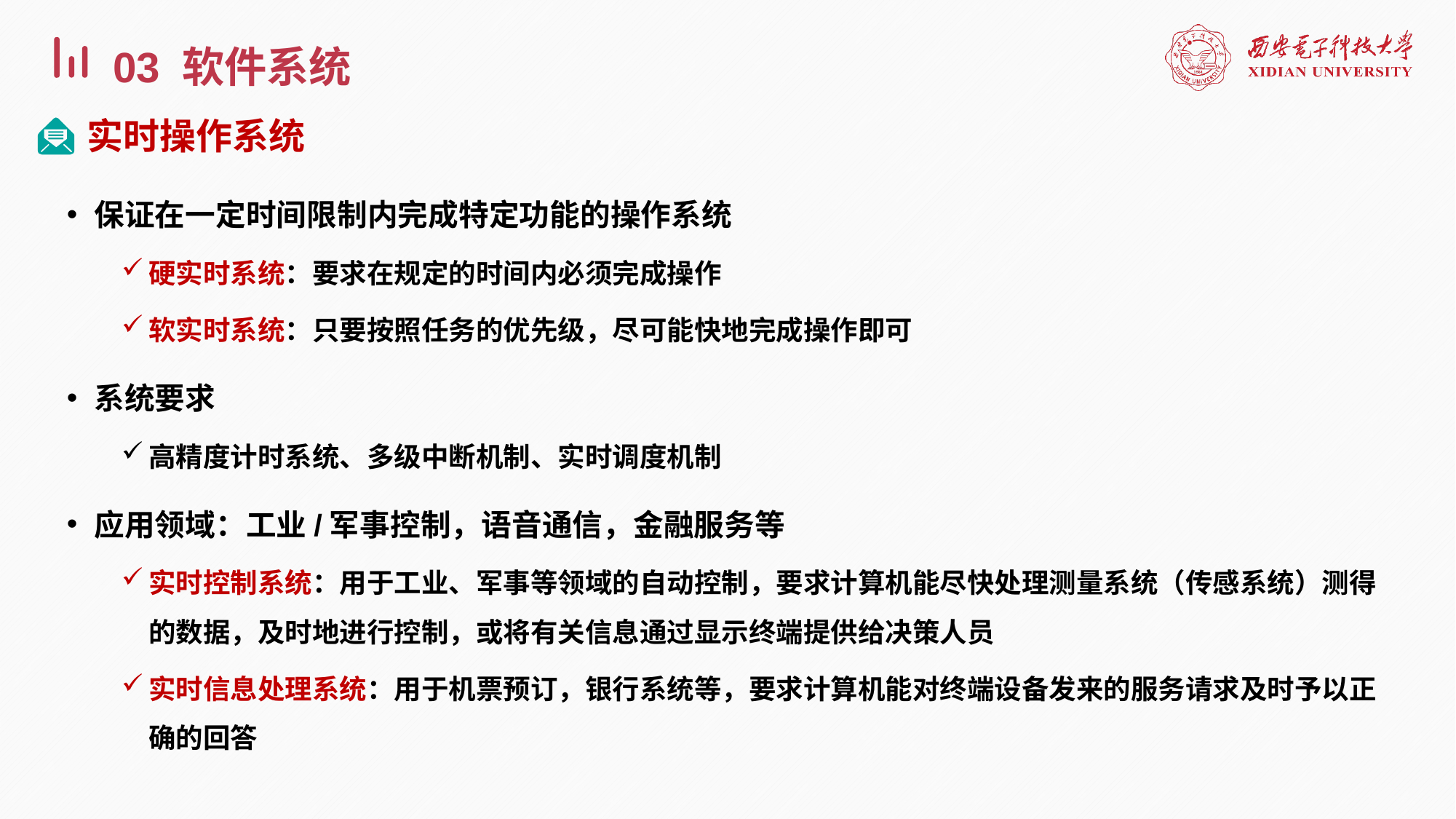

03 软件系统
实时操作系统

保证在一定时间限制内完成特定功能的操作系统
硬实时系统：要求在规定的时间内必须完成操作
软实时系统：只要按照任务的优先级，尽可能快地完成操作即可
系统要求
高精度计时系统、多级中断机制、实时调度机制
应用领域：工业/军事控制，语音通信，金融服务等
实时控制系统：用于工业、军事等领域的自动控制，要求计算机能尽快处理测量系统（传感系统）测得的数据，及时地进行控制，或将有关信息通过显示终端提供给决策人员
实时信息处理系统：用于机票预订，银行系统等，要求计算机能对终端设备发来的服务请求及时予以正确的回答